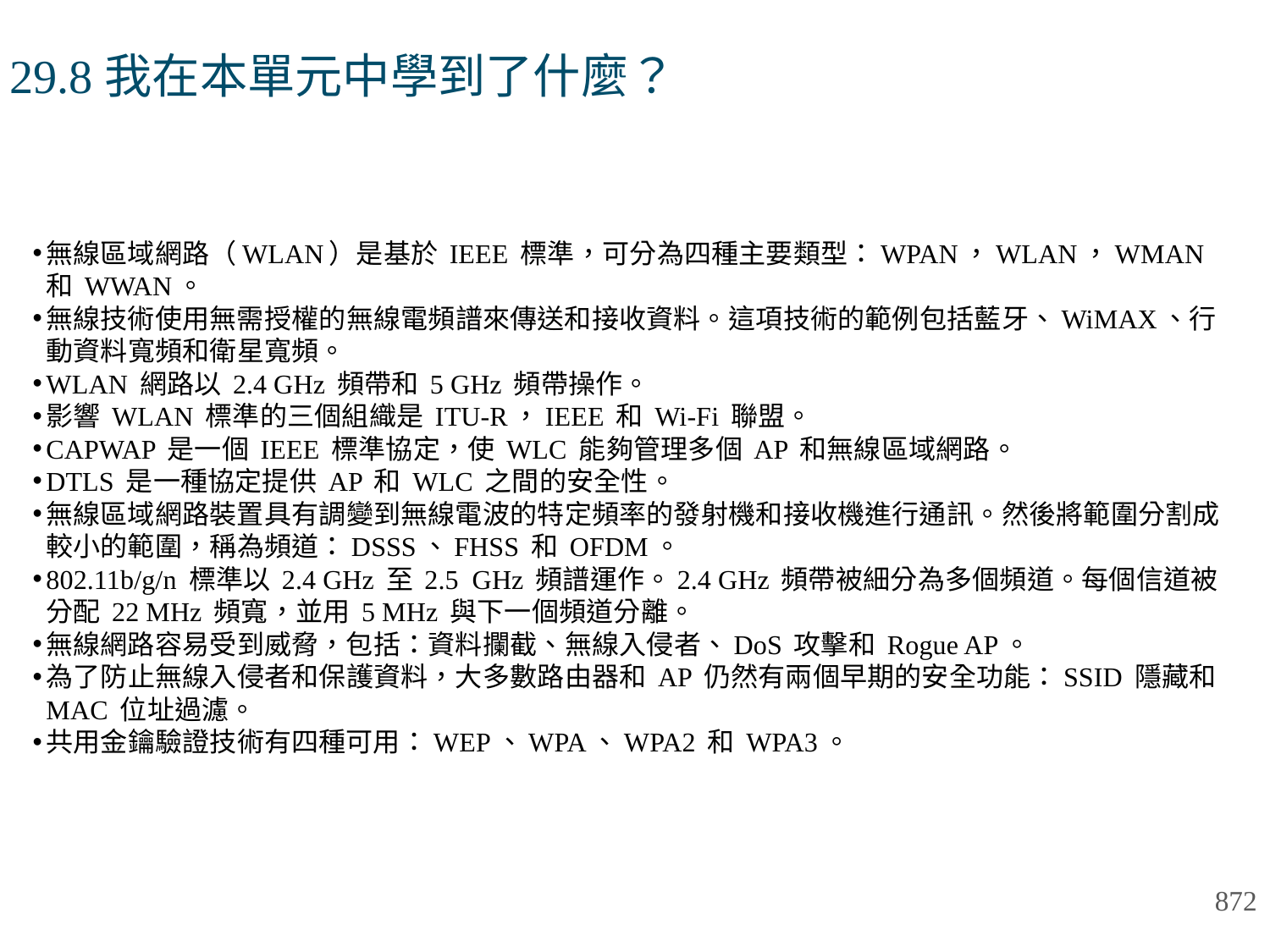

# 29.8我在本單元中學到了什麼？
無線區域網路（WLAN）是基於 IEEE 標準，可分為四種主要類型：WPAN，WLAN，WMAN 和 WWAN。
無線技術使用無需授權的無線電頻譜來傳送和接收資料。這項技術的範例包括藍牙、WiMAX、行動資料寬頻和衛星寬頻。
WLAN 網路以 2.4 GHz 頻帶和 5 GHz 頻帶操作。
影響 WLAN 標準的三個組織是 ITU-R，IEEE 和 Wi-Fi 聯盟。
CAPWAP 是一個 IEEE 標準協定，使 WLC 能夠管理多個 AP 和無線區域網路。
DTLS 是一種協定提供 AP 和 WLC 之間的安全性。
無線區域網路裝置具有調變到無線電波的特定頻率的發射機和接收機進行通訊。然後將範圍分割成較小的範圍，稱為頻道：DSSS、FHSS 和 OFDM。
802.11b/g/n 標準以 2.4 GHz 至 2.5  GHz 頻譜運作。2.4 GHz 頻帶被細分為多個頻道。每個信道被分配 22 MHz 頻寬，並用 5 MHz 與下一個頻道分離。
無線網路容易受到威脅，包括：資料攔截、無線入侵者、DoS 攻擊和 Rogue AP。
為了防止無線入侵者和保護資料，大多數路由器和 AP 仍然有兩個早期的安全功能：SSID 隱藏和 MAC 位址過濾。
共用金鑰驗證技術有四種可用：WEP、WPA、WPA2 和 WPA3。

872